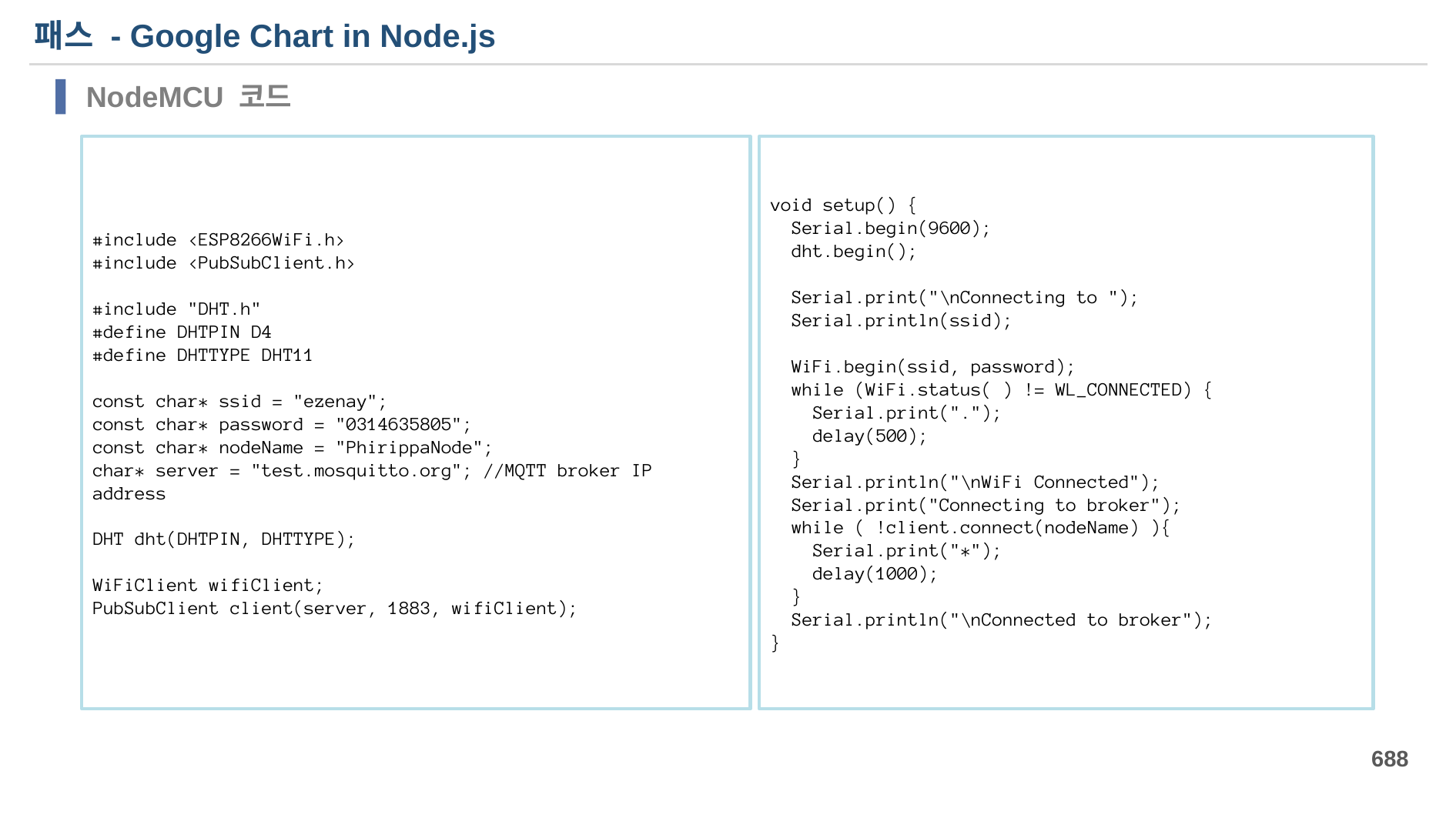

# 패스 - Google Chart in Node.js
NodeMCU 코드

#include <ESP8266WiFi.h>
#include <PubSubClient.h>

#include "DHT.h"
#define DHTPIN D4
#define DHTTYPE DHT11

const char* ssid = "ezenay";
const char* password = "0314635805";
const char* nodeName = "PhirippaNode";
char* server = "test.mosquitto.org"; //MQTT broker IP address

DHT dht(DHTPIN, DHTTYPE);

WiFiClient wifiClient;
PubSubClient client(server, 1883, wifiClient);
void setup() {
  Serial.begin(9600);
  dht.begin();

  Serial.print("\nConnecting to ");
  Serial.println(ssid);

  WiFi.begin(ssid, password);
  while (WiFi.status( ) != WL_CONNECTED) {
    Serial.print(".");
    delay(500);
  }
  Serial.println("\nWiFi Connected");
  Serial.print("Connecting to broker");
  while ( !client.connect(nodeName) ){
    Serial.print("*");
    delay(1000);
  }
  Serial.println("\nConnected to broker");
}
688